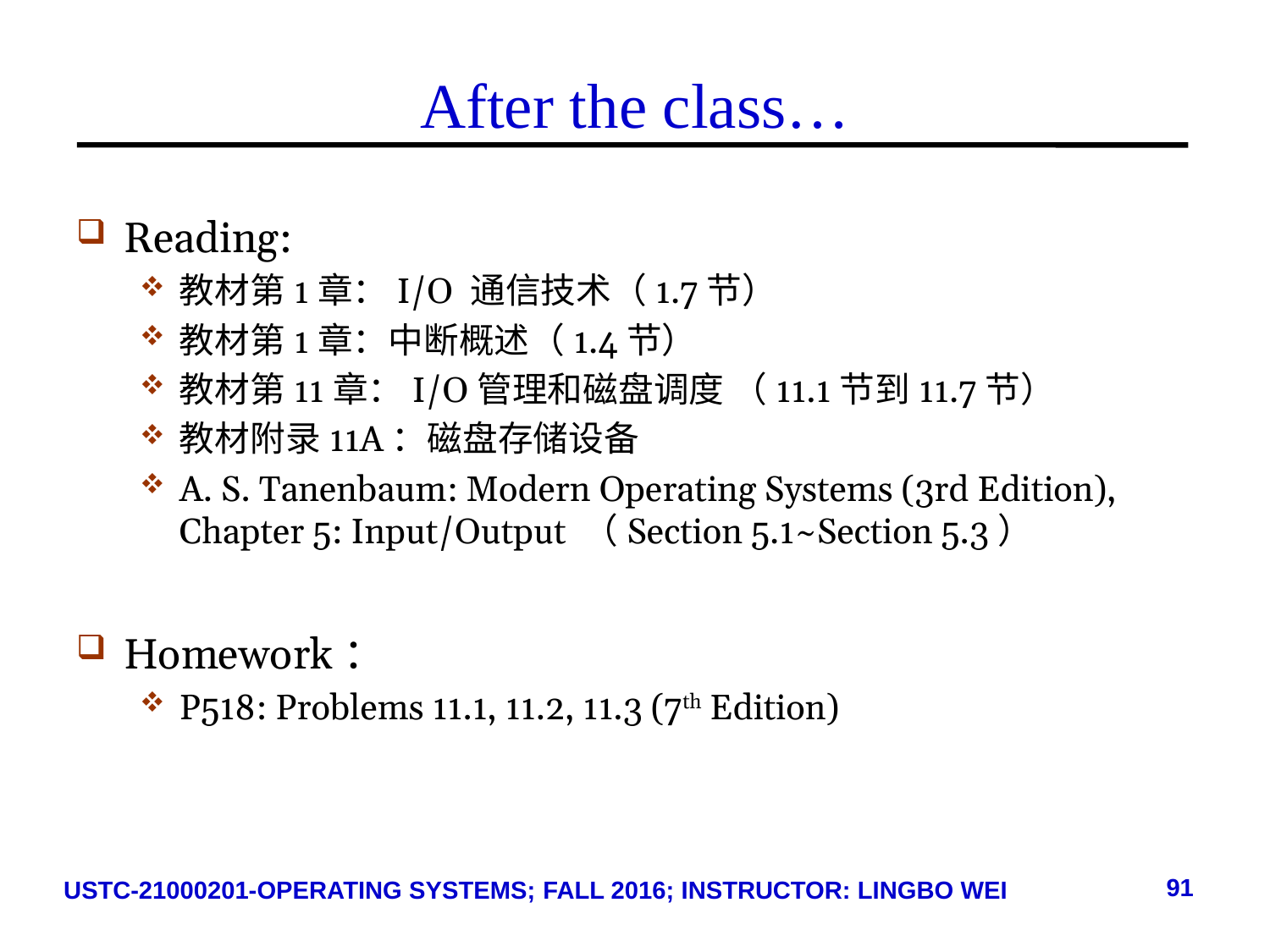

# After the class…
Reading:
教材第1章：I/O 通信技术（1.7节）
教材第1章：中断概述（1.4节）
教材第11章：I/O管理和磁盘调度 （11.1节到11.7节）
教材附录11A：磁盘存储设备
A. S. Tanenbaum: Modern Operating Systems (3rd Edition), Chapter 5: Input/Output （Section 5.1~Section 5.3）

Homework：
P518: Problems 11.1, 11.2, 11.3 (7th Edition)
91
USTC-21000201-OPERATING SYSTEMS; FALL 2016; INSTRUCTOR: LINGBO WEI